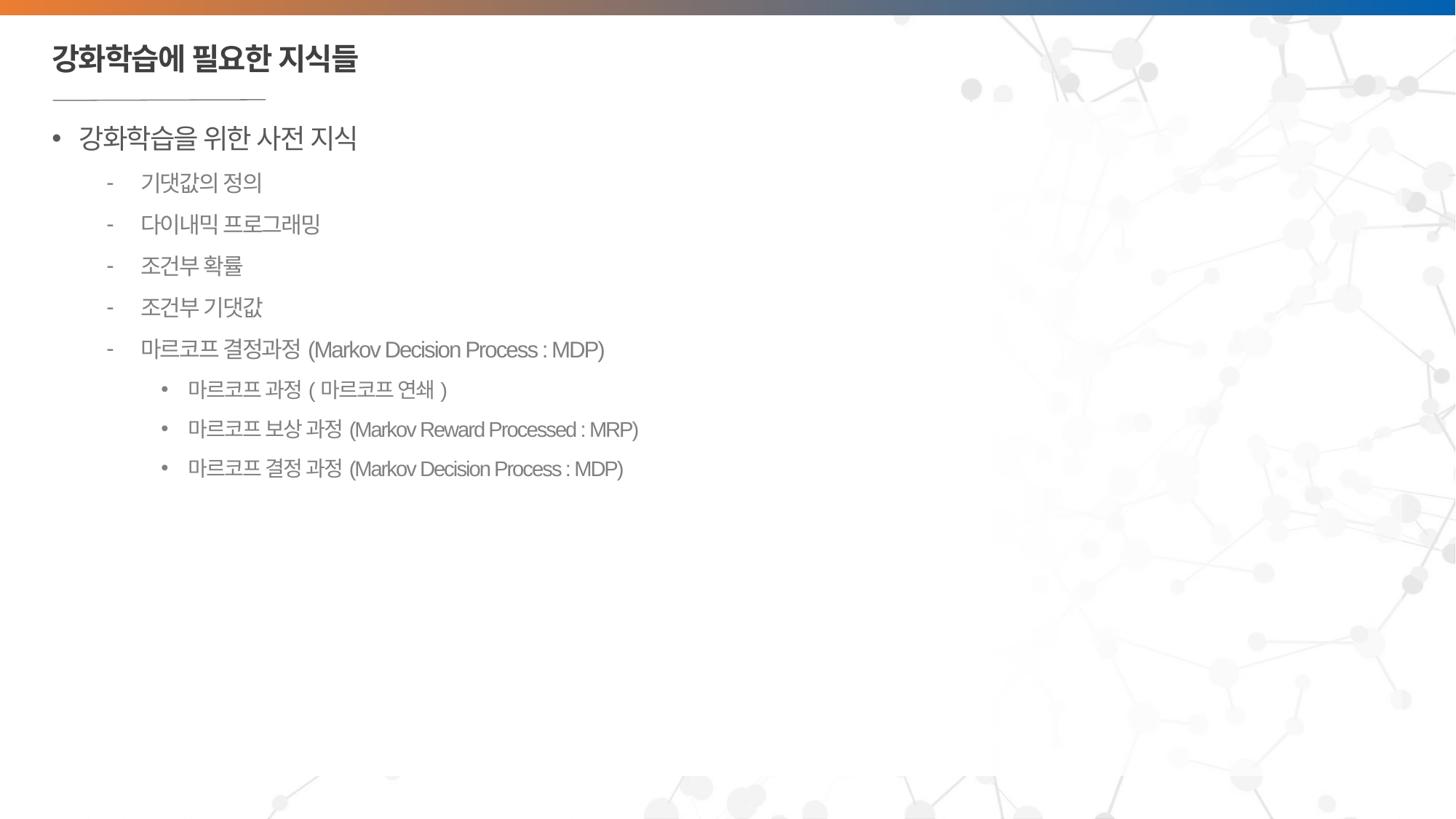

# 강화학습에 필요한 지식들

강화학습을 위한 사전 지식
기댓값의 정의
다이내믹 프로그래밍
조건부 확률
조건부 기댓값
마르코프 결정과정(Markov Decision Process : MDP)
마르코프 과정(마르코프 연쇄)
마르코프 보상 과정(Markov Reward Processed : MRP)
마르코프 결정 과정(Markov Decision Process : MDP)